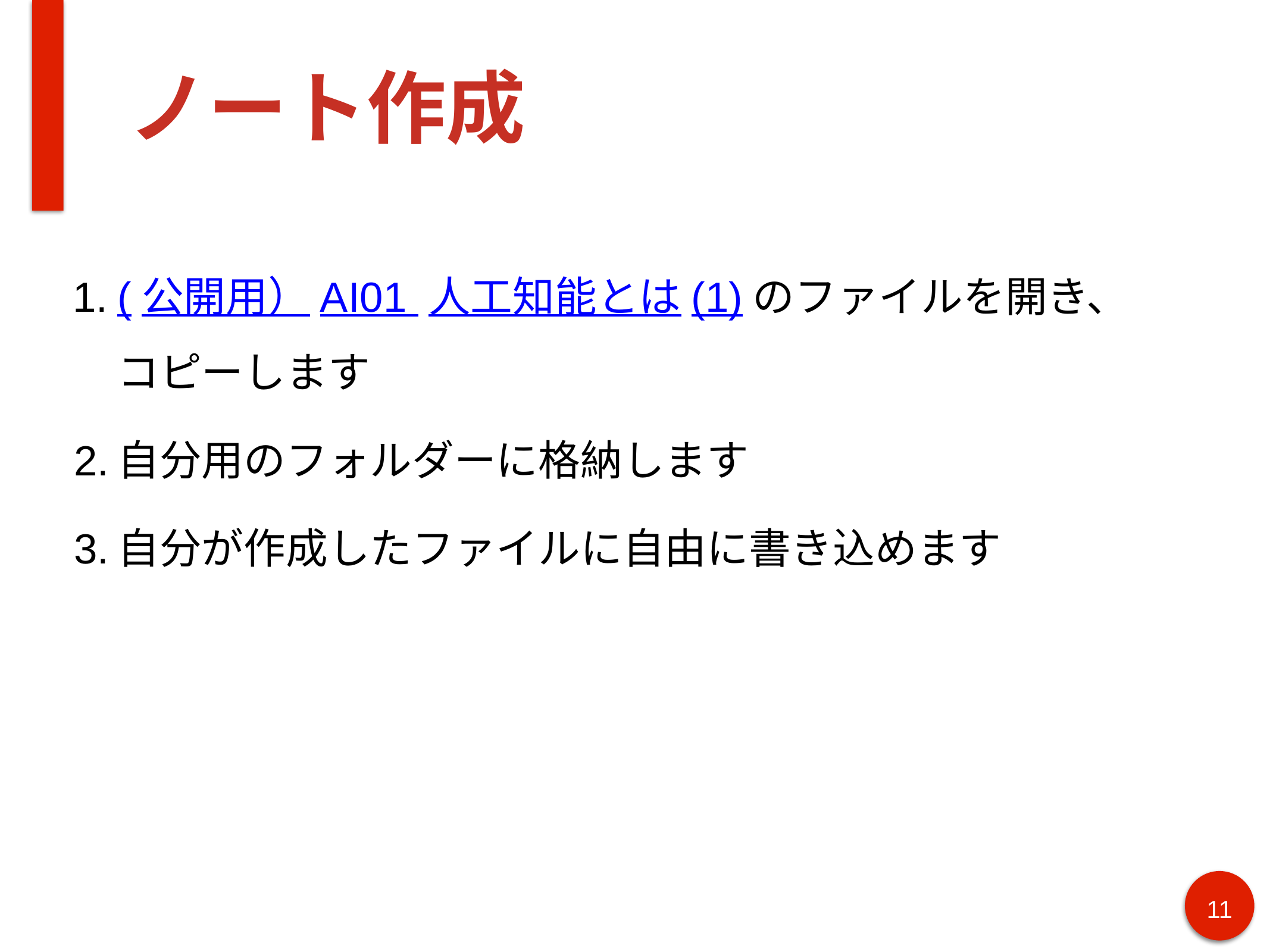

# ノート作成
(公開用）AI01 人工知能とは(1)のファイルを開き、
コピーします
自分用のフォルダーに格納します
自分が作成したファイルに自由に書き込めます
11